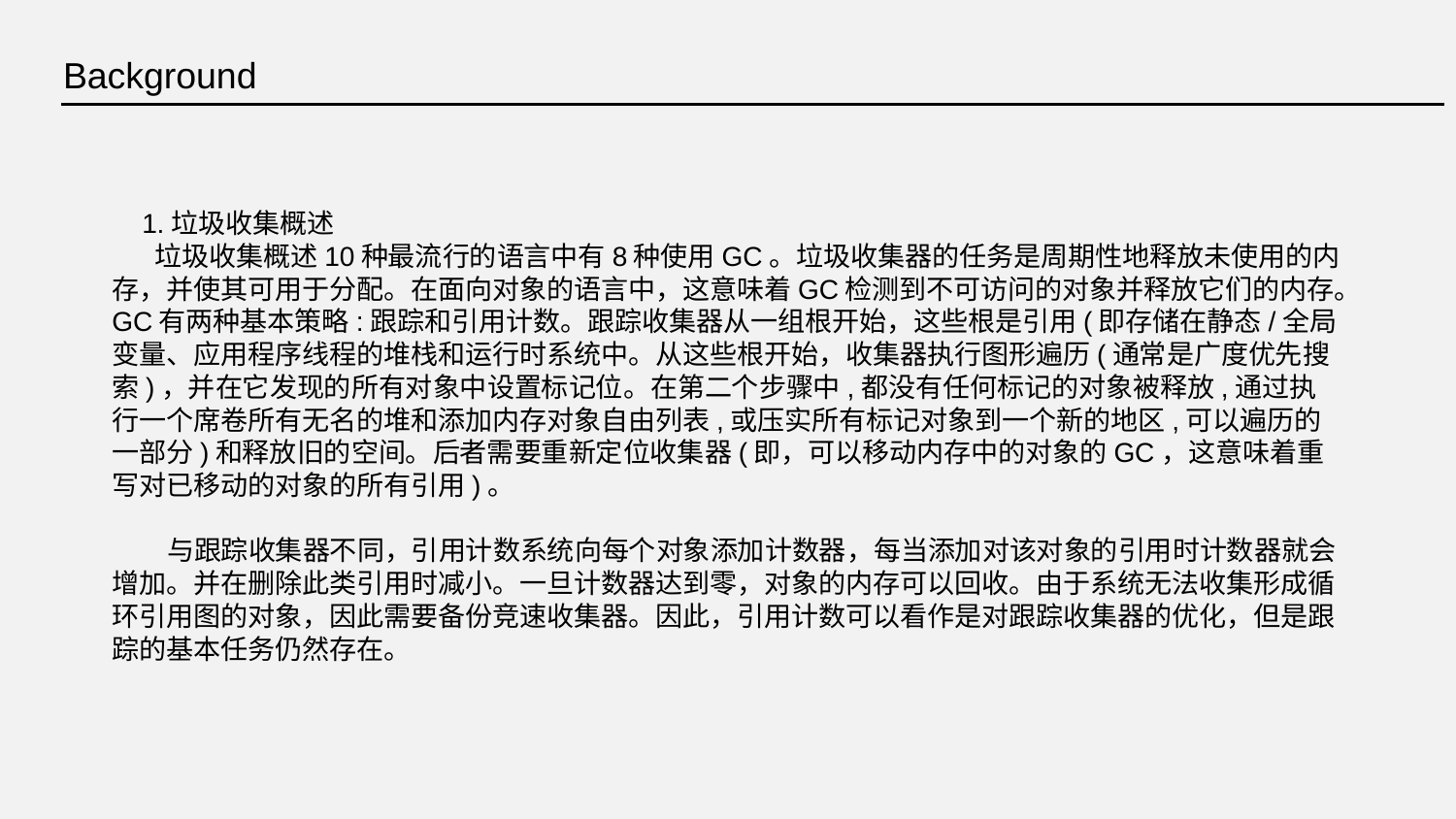

Background
    1.垃圾收集概述
      垃圾收集概述10种最流行的语言中有8种使用GC。垃圾收集器的任务是周期性地释放未使用的内存，并使其可用于分配。在面向对象的语言中，这意味着GC检测到不可访问的对象并释放它们的内存。GC有两种基本策略:跟踪和引用计数。跟踪收集器从一组根开始，这些根是引用(即存储在静态/全局变量、应用程序线程的堆栈和运行时系统中。从这些根开始，收集器执行图形遍历(通常是广度优先搜索)，并在它发现的所有对象中设置标记位。在第二个步骤中,都没有任何标记的对象被释放,通过执行一个席卷所有无名的堆和添加内存对象自由列表,或压实所有标记对象到一个新的地区,可以遍历的一部分)和释放旧的空间。后者需要重新定位收集器(即，可以移动内存中的对象的GC，这意味着重写对已移动的对象的所有引用)。

        与跟踪收集器不同，引用计数系统向每个对象添加计数器，每当添加对该对象的引用时计数器就会增加。并在删除此类引用时减小。一旦计数器达到零，对象的内存可以回收。由于系统无法收集形成循环引用图的对象，因此需要备份竞速收集器。因此，引用计数可以看作是对跟踪收集器的优化，但是跟踪的基本任务仍然存在。